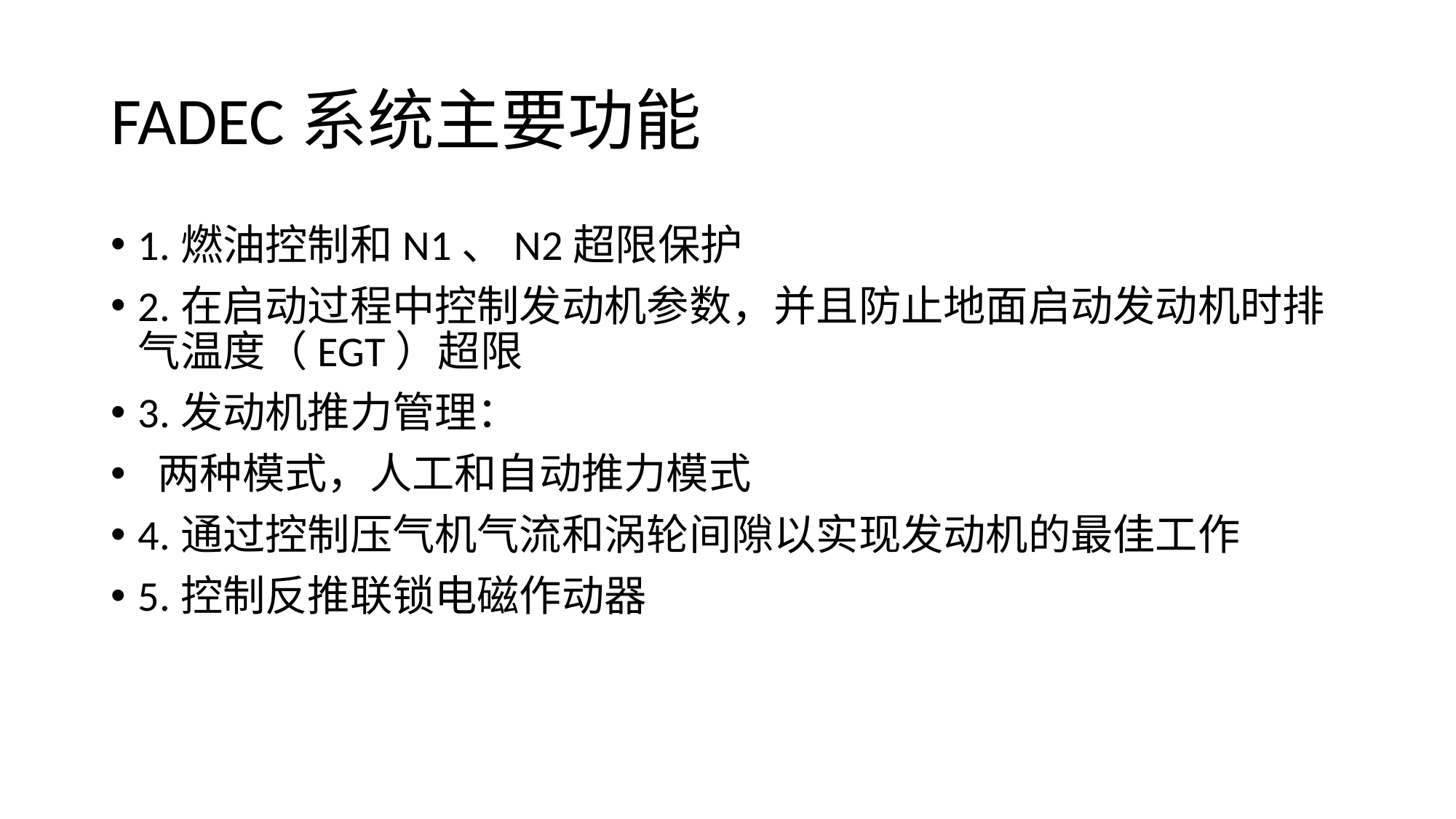

# FADEC系统主要功能
1.燃油控制和N1、N2超限保护
2.在启动过程中控制发动机参数，并且防止地面启动发动机时排气温度（EGT）超限
3.发动机推力管理：
 两种模式，人工和自动推力模式
4.通过控制压气机气流和涡轮间隙以实现发动机的最佳工作
5.控制反推联锁电磁作动器